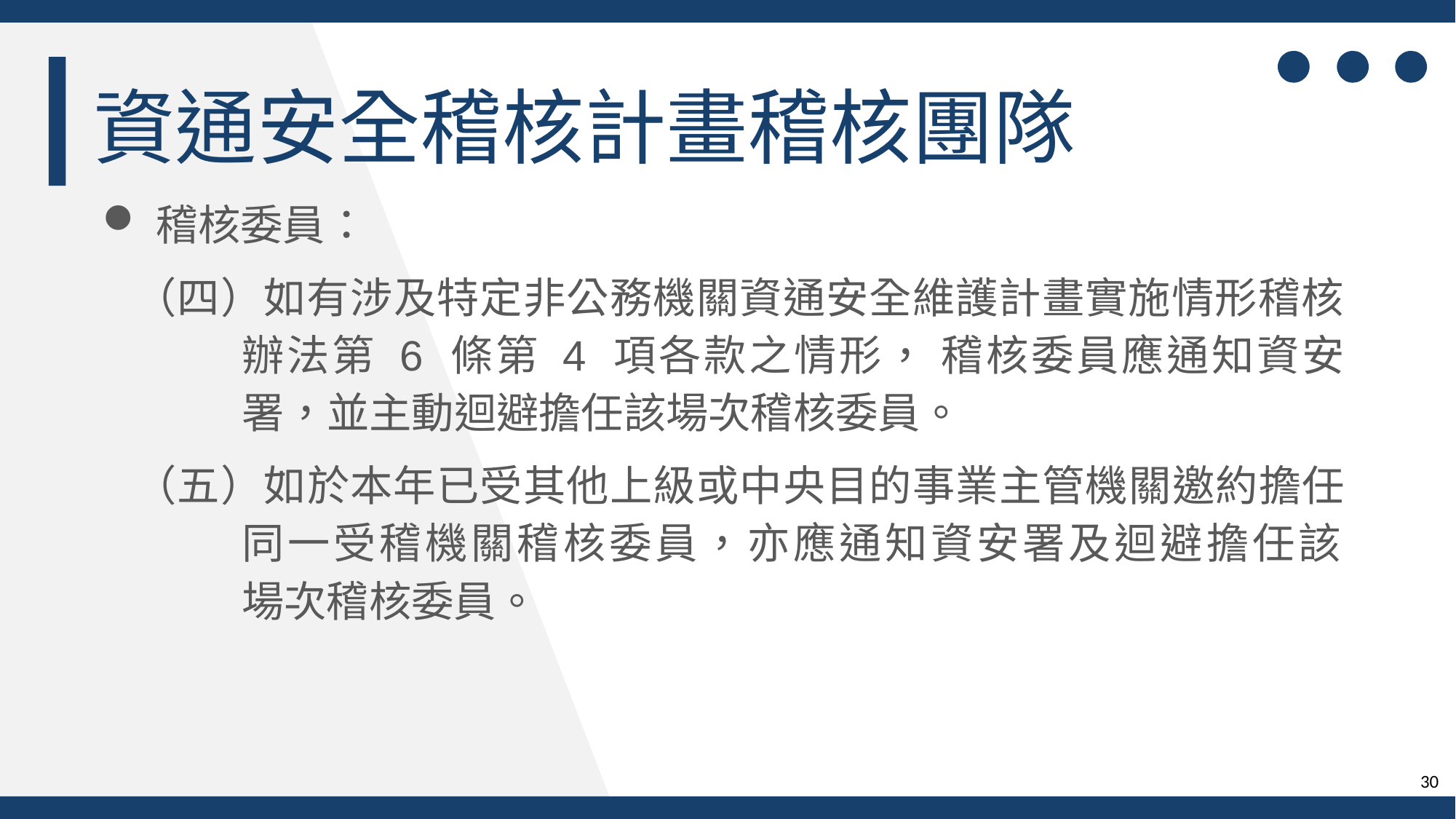

資通安全稽核計畫稽核團隊
稽核委員：
（四）如有涉及特定非公務機關資通安全維護計畫實施情形稽核辦法第 6 條第 4 項各款之情形， 稽核委員應通知資安署，並主動迴避擔任該場次稽核委員。
（五）如於本年已受其他上級或中央目的事業主管機關邀約擔任同一受稽機關稽核委員，亦應通知資安署及迴避擔任該
場次稽核委員。